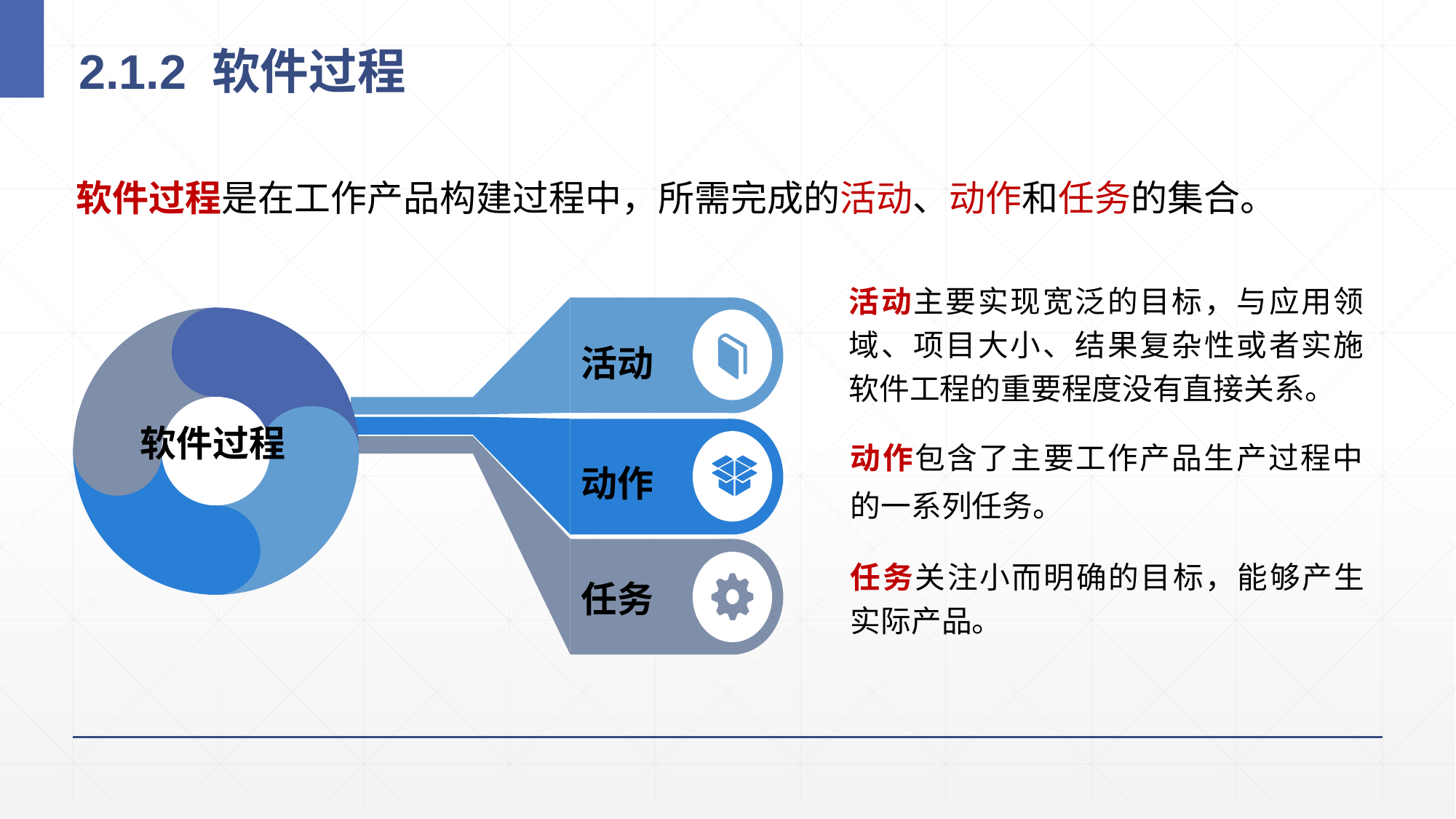

# 2.1.2 软件过程
软件过程是在工作产品构建过程中，所需完成的活动、动作和任务的集合。
活动主要实现宽泛的目标，与应用领域、项目大小、结果复杂性或者实施软件工程的重要程度没有直接关系。

活动
软件过程

动作包含了主要工作产品生产过程中的一系列任务。

动作
任务关注小而明确的目标，能够产生实际产品。
任务